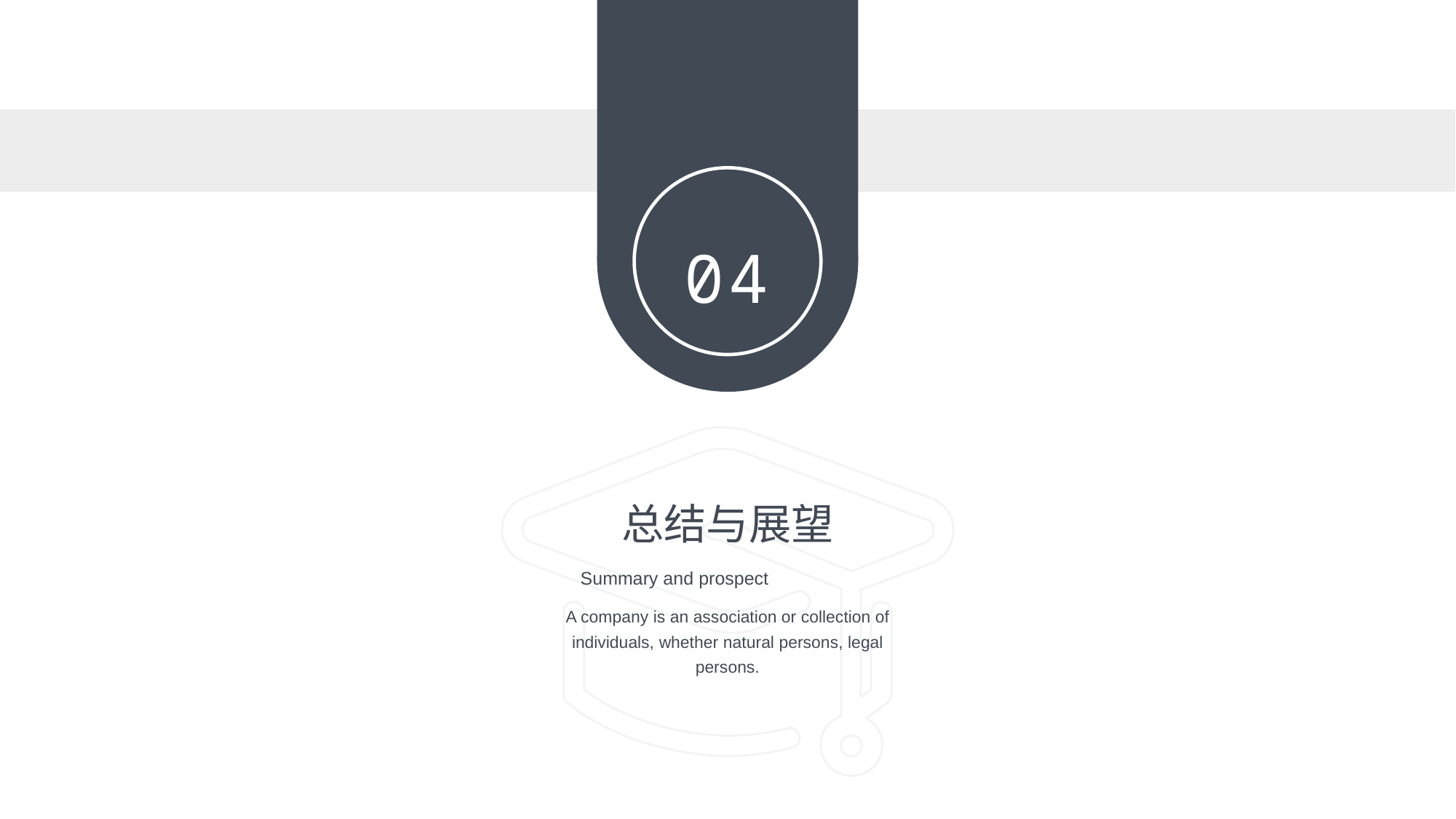

04

总结与展望
Summary and prospect
A company is an association or collection of individuals, whether natural persons, legal persons.